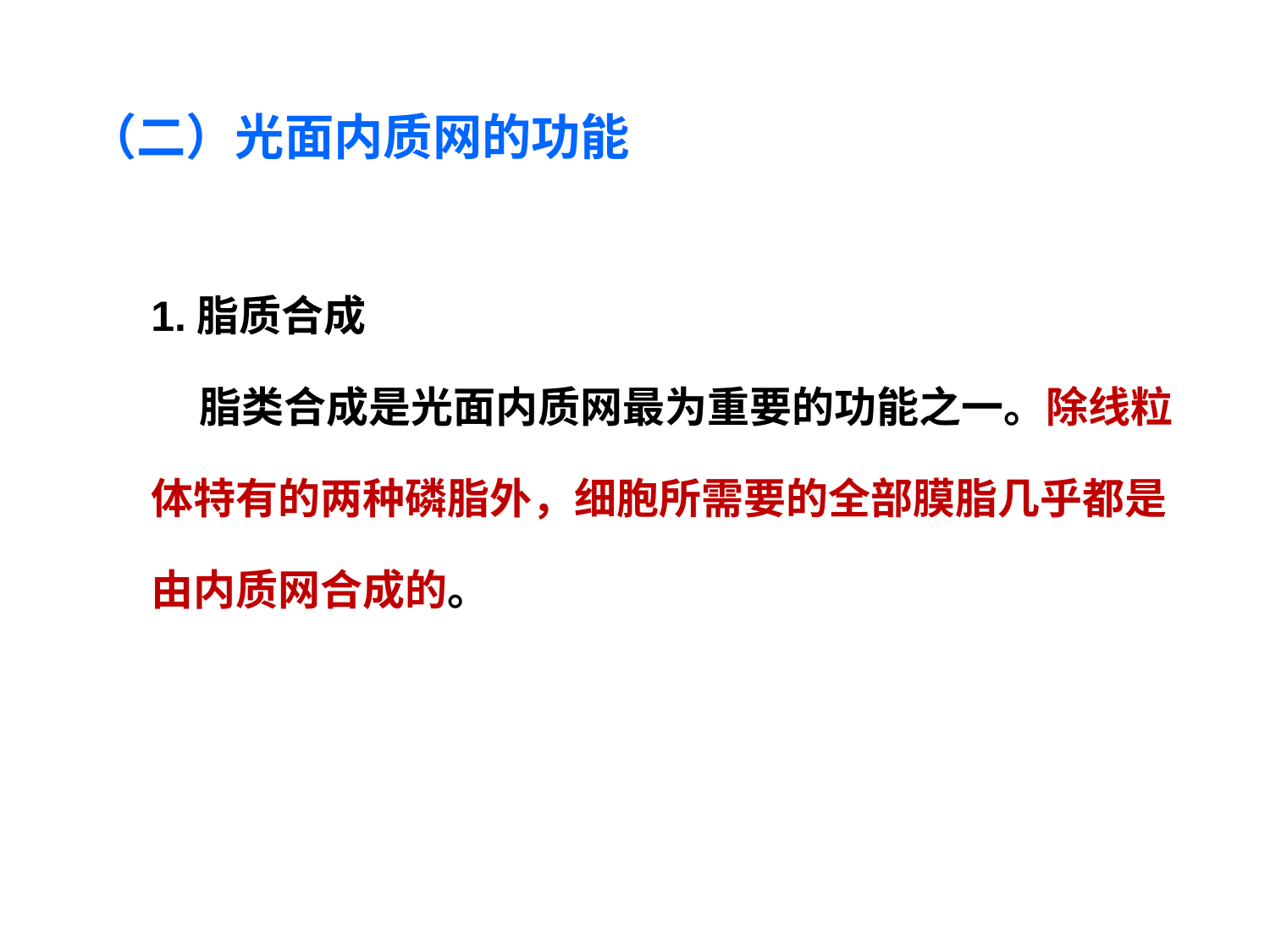

（二）光面内质网的功能

1.脂质合成
    脂类合成是光面内质网最为重要的功能之一。除线粒体特有的两种磷脂外，细胞所需要的全部膜脂几乎都是由内质网合成的。